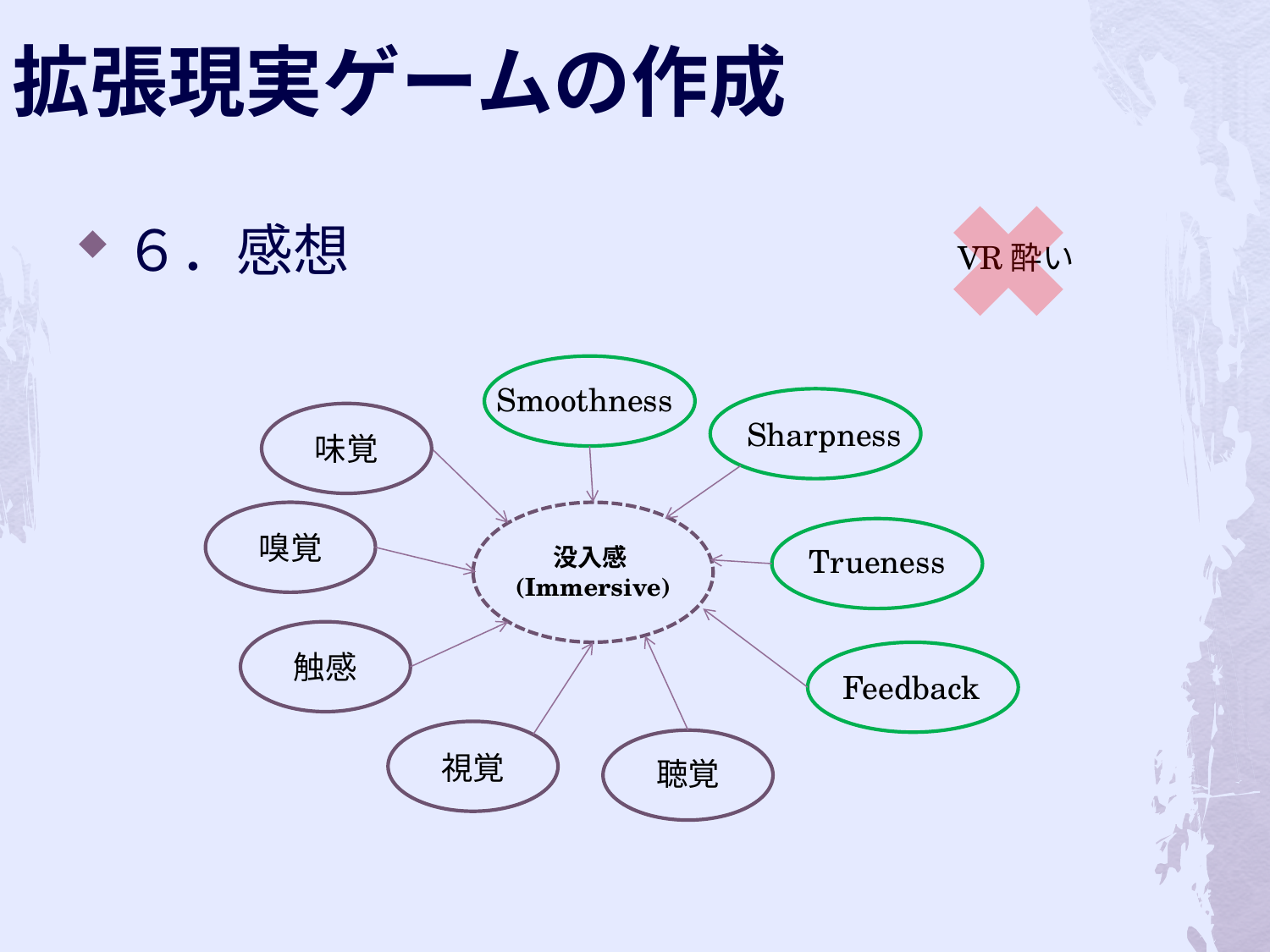

拡張現実ゲームの作成

６．感想

VR酔い

Smoothness

味覚
Sharpness

嗅覚

没入感(Immersive)

Trueness

触感

Feedback

視覚

聴覚